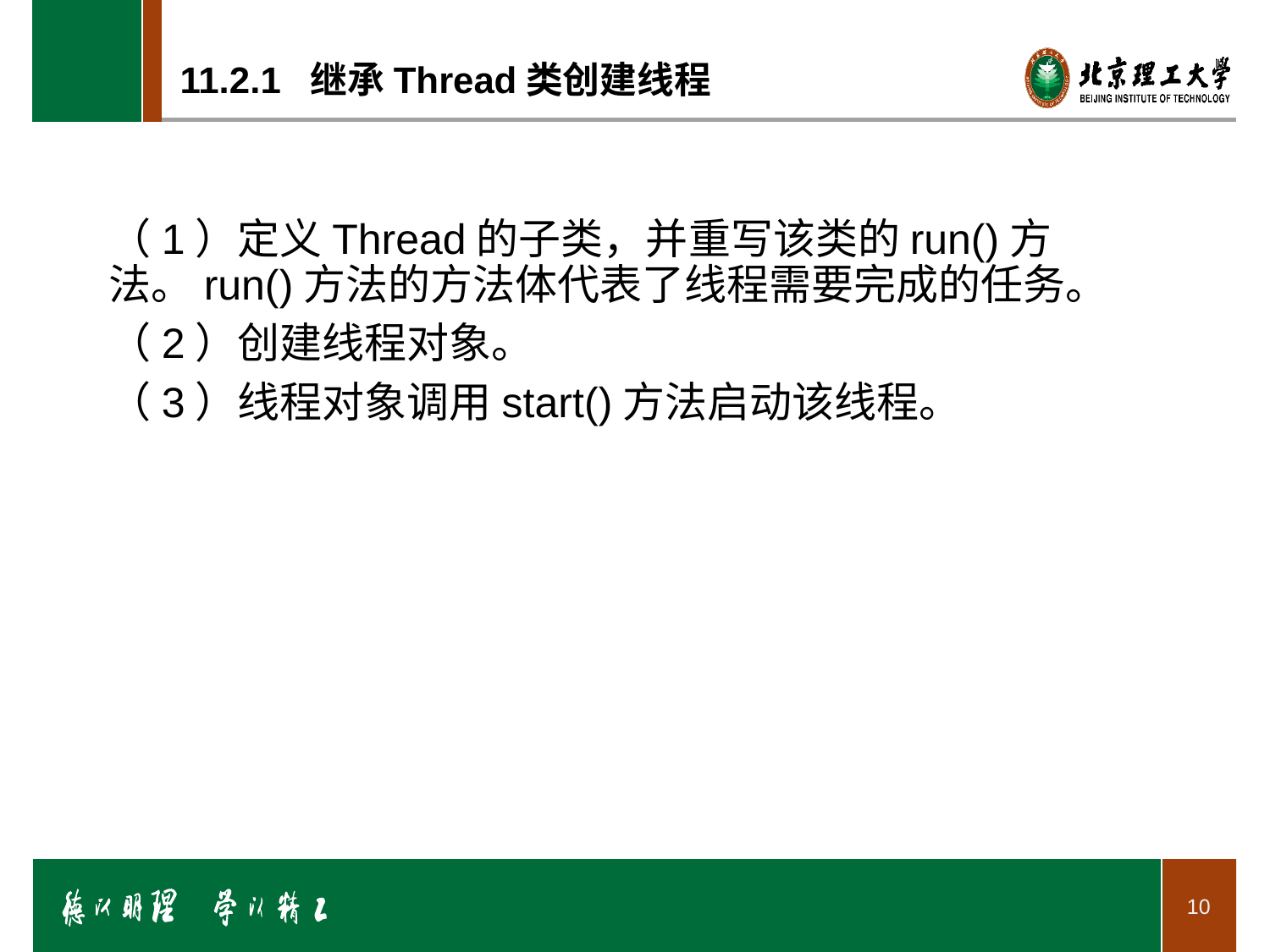

# 11.2.1  继承Thread类创建线程
（1）定义Thread的子类，并重写该类的run()方法。run()方法的方法体代表了线程需要完成的任务。
（2）创建线程对象。
（3）线程对象调用start()方法启动该线程。